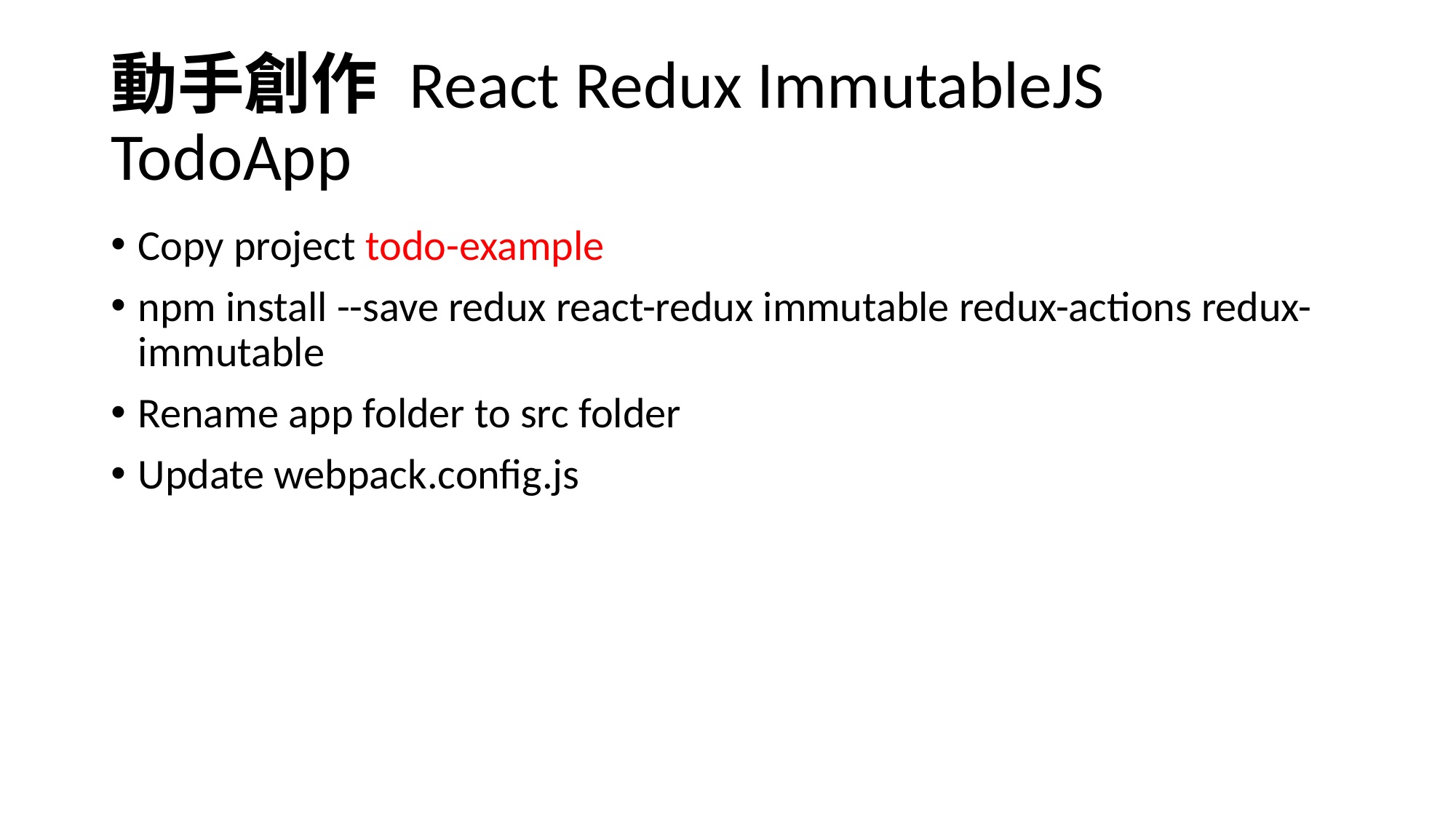

# 動手創作 React Redux ImmutableJS TodoApp
Copy project todo-example
npm install --save redux react-redux immutable redux-actions redux-immutable
Rename app folder to src folder
Update webpack.config.js